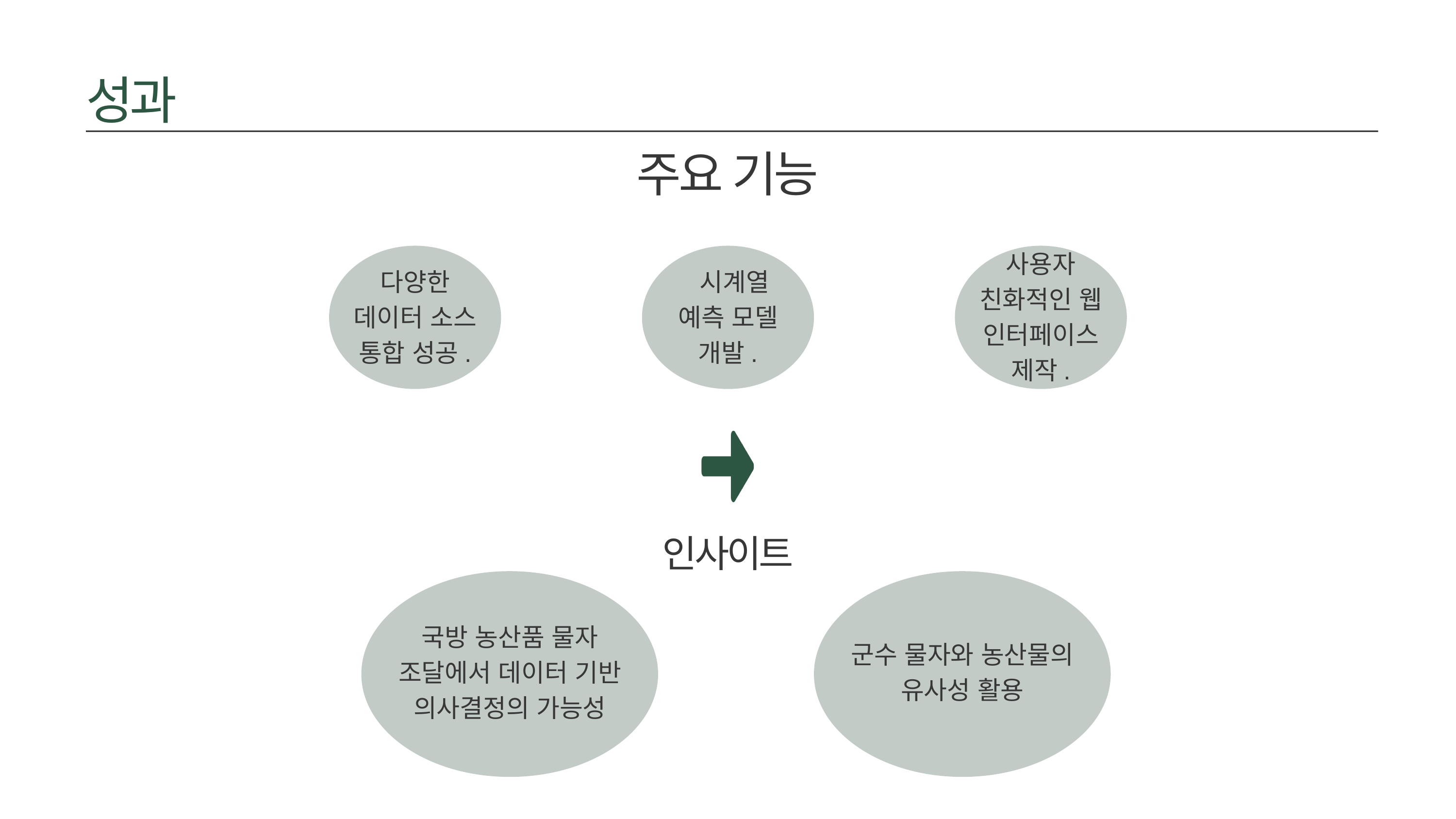

성과

주요 기능

다양한 데이터 소스 통합 성공.

 시계열 예측 모델 개발.

사용자 친화적인 웹 인터페이스 제작.

인사이트

국방 농산품 물자 조달에서 데이터 기반 의사결정의 가능성

군수 물자와 농산물의 유사성 활용